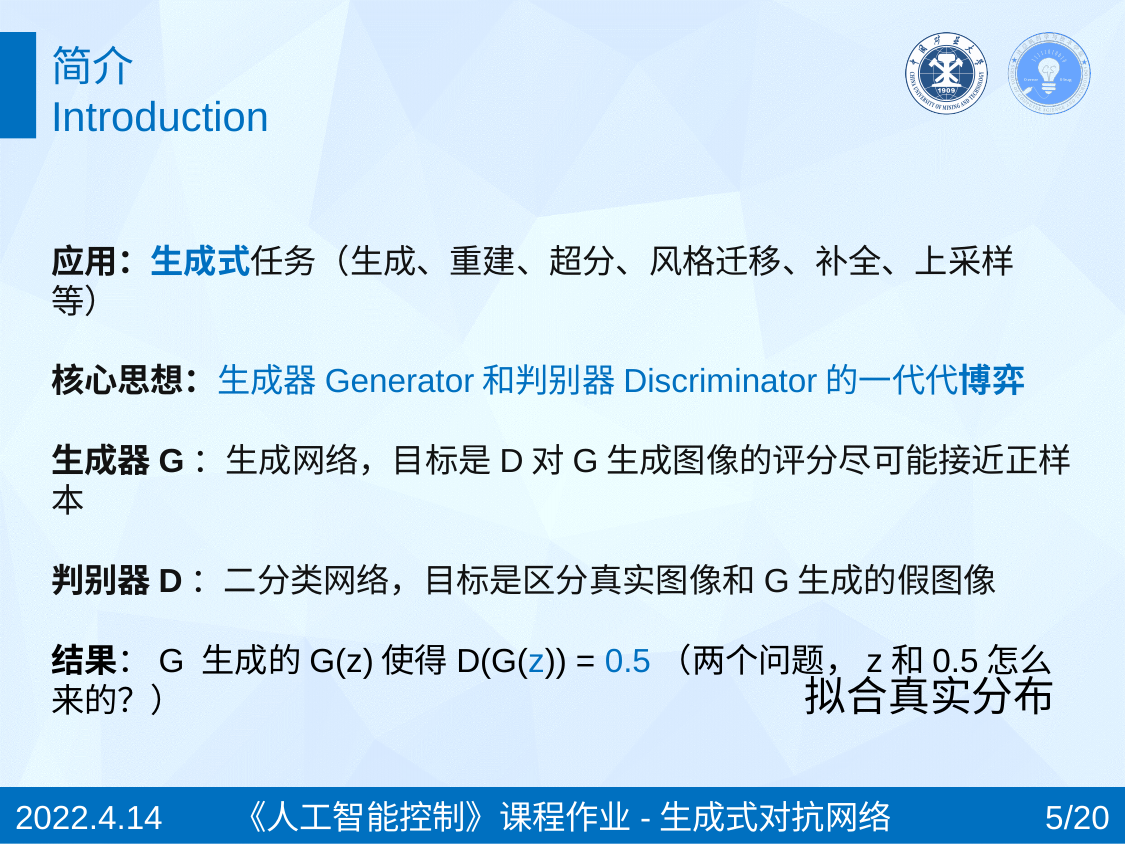

简介
Introduction
应用：生成式任务（生成、重建、超分、风格迁移、补全、上采样等）

核心思想：生成器Generator和判别器Discriminator的一代代博弈

生成器G：生成网络，目标是D对G生成图像的评分尽可能接近正样本

判别器D：二分类网络，目标是区分真实图像和G生成的假图像

结果：G 生成的G(z)使得D(G(z)) = 0.5（两个问题，z和0.5怎么来的？）
拟合真实分布
2022.4.14
5/20
《人工智能控制》课程作业-生成式对抗网络